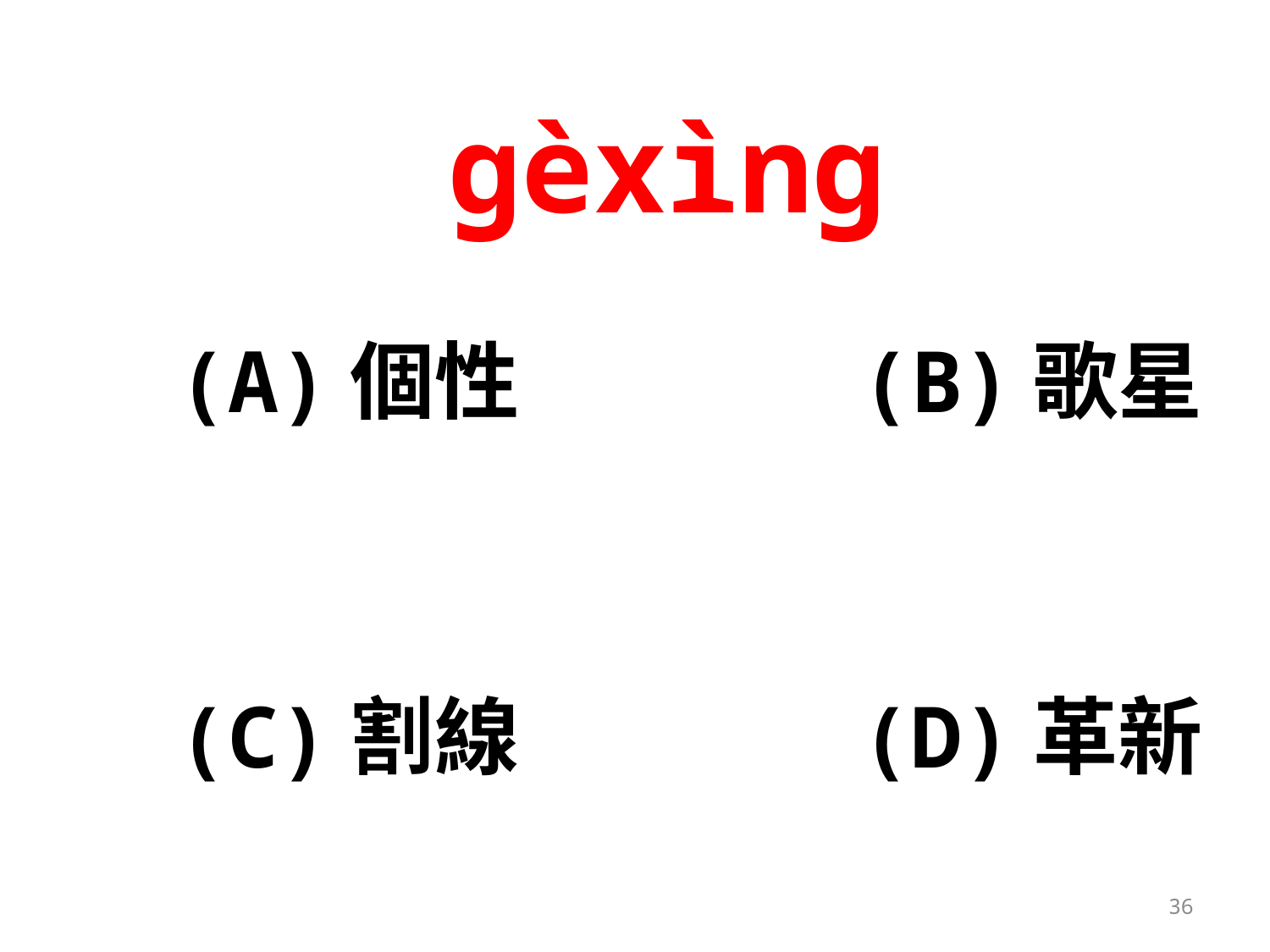

# gèxìng

(A)個性			(B)歌星

(C)割線			(D)革新
36